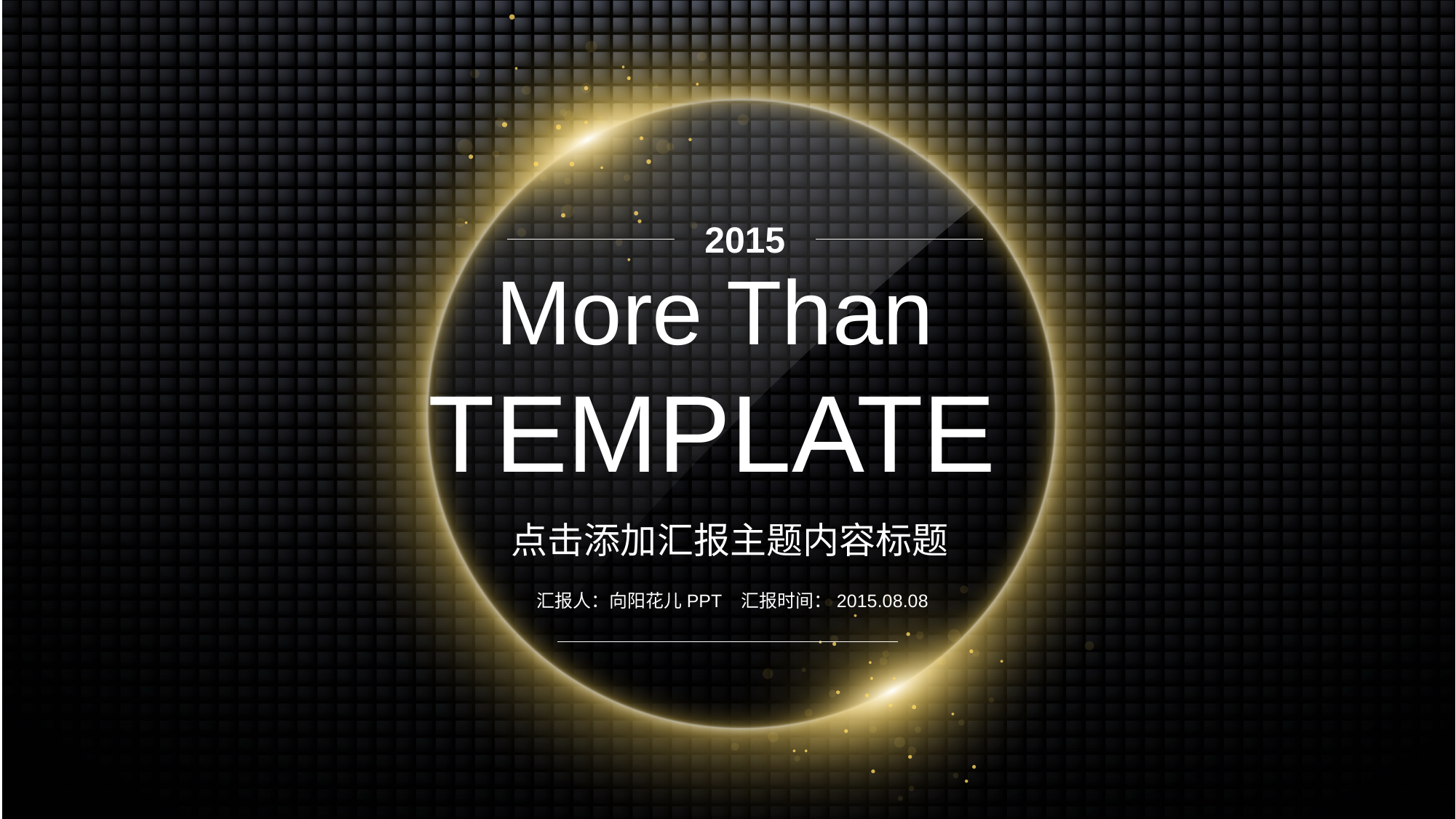

2015
More Than
TEMPLATE
点击添加汇报主题内容标题
汇报人：向阳花儿PPT   汇报时间：2015.08.08